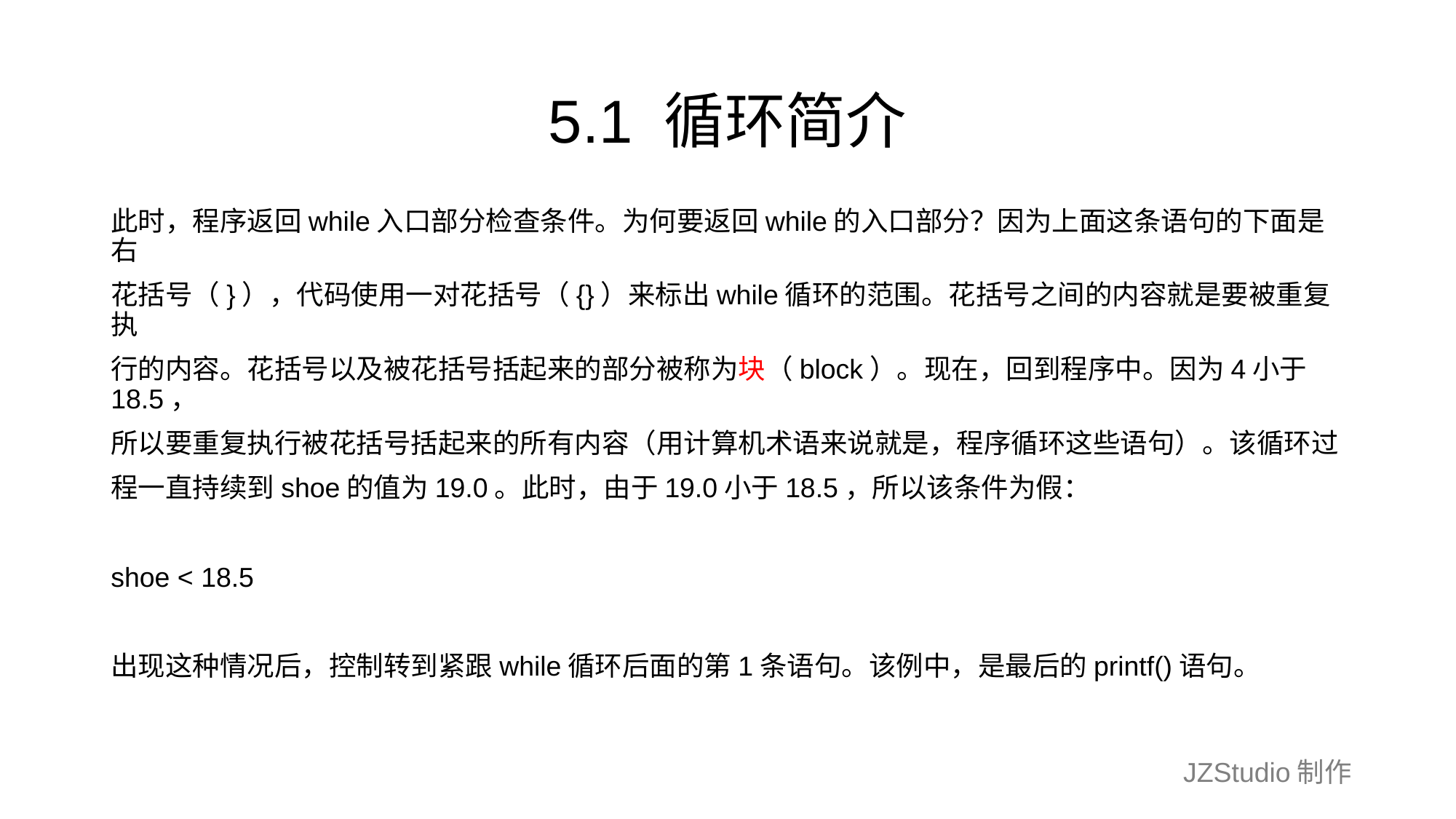

# 5.1 循环简介
此时，程序返回while入口部分检查条件。为何要返回while的入口部分？因为上面这条语句的下面是右
花括号（}），代码使用一对花括号（{}）来标出while循环的范围。花括号之间的内容就是要被重复执
行的内容。花括号以及被花括号括起来的部分被称为块（block）。现在，回到程序中。因为4小于18.5，
所以要重复执行被花括号括起来的所有内容（用计算机术语来说就是，程序循环这些语句）。该循环过
程一直持续到shoe的值为19.0。此时，由于19.0小于18.5，所以该条件为假：

shoe < 18.5

出现这种情况后，控制转到紧跟while循环后面的第1条语句。该例中，是最后的printf()语句。